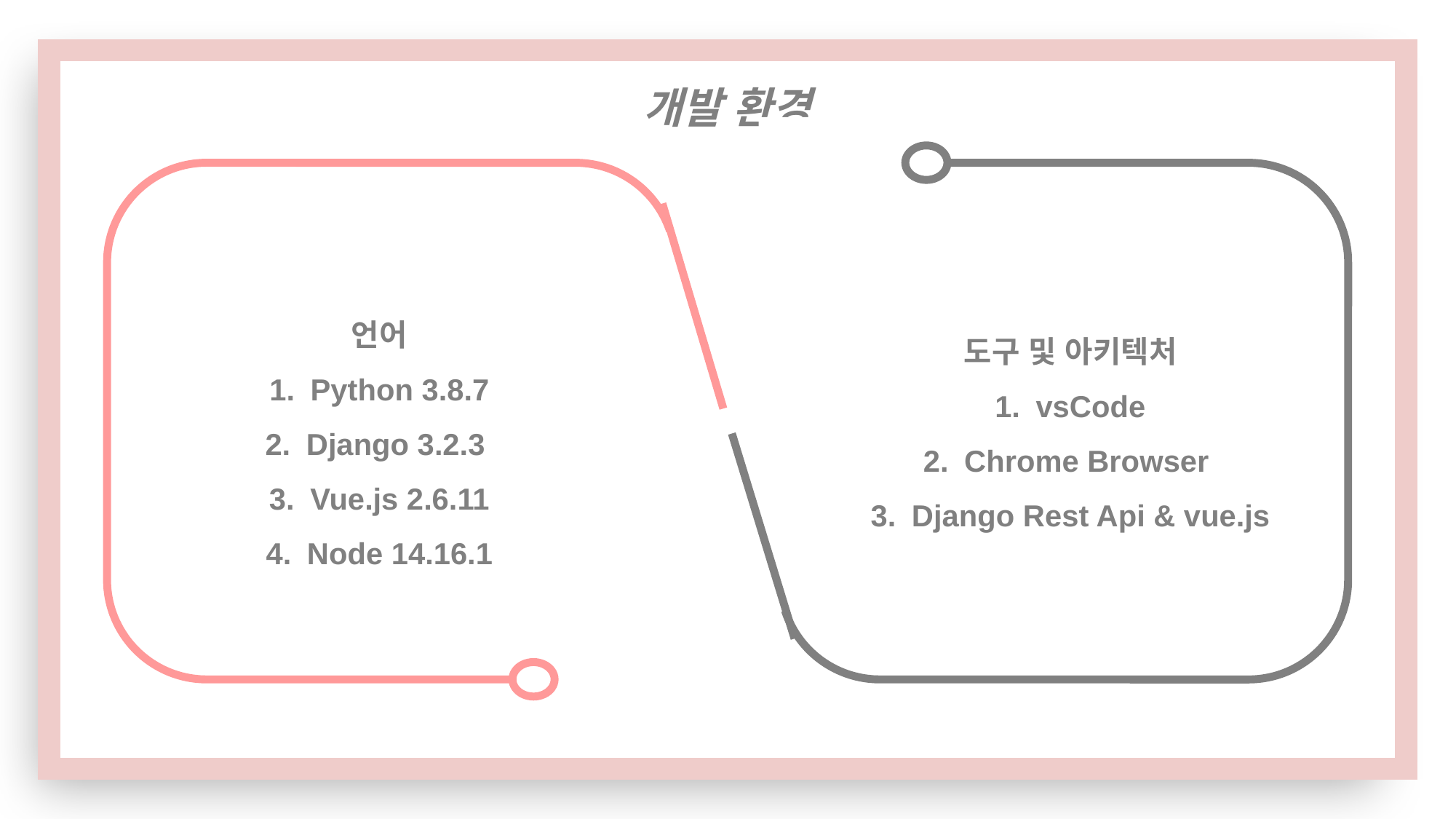

개발 환경

언어
Python 3.8.7
Django 3.2.3
Vue.js 2.6.11
Node 14.16.1
도구 및 아키텍처
vsCode
Chrome Browser
Django Rest Api & vue.js